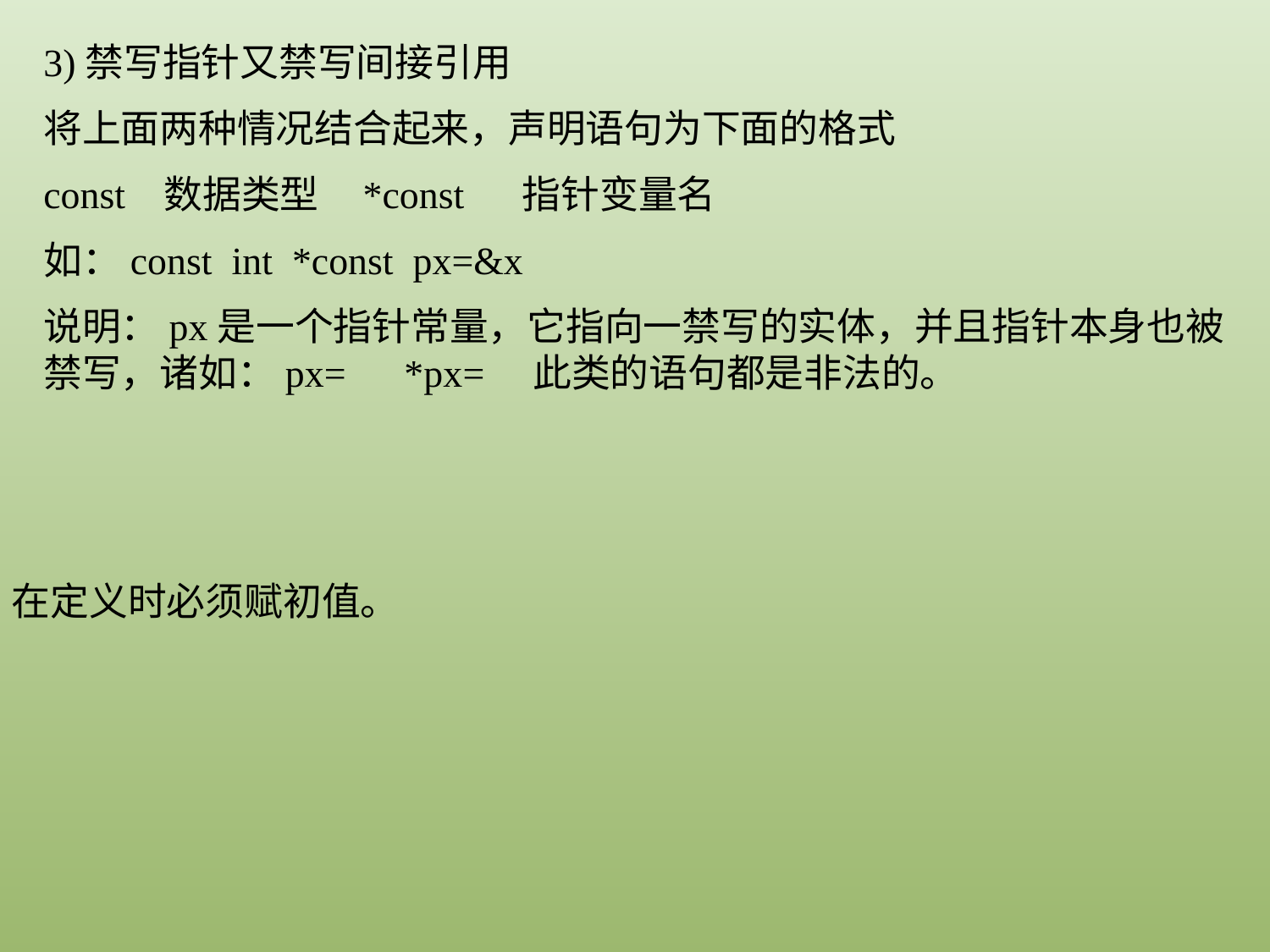

3)禁写指针又禁写间接引用
将上面两种情况结合起来，声明语句为下面的格式
const   数据类型    *const     指针变量名
如：const  int  *const  px=&x
说明：px是一个指针常量，它指向一禁写的实体，并且指针本身也被禁写，诸如：px=      *px=    此类的语句都是非法的。
在定义时必须赋初值。
566